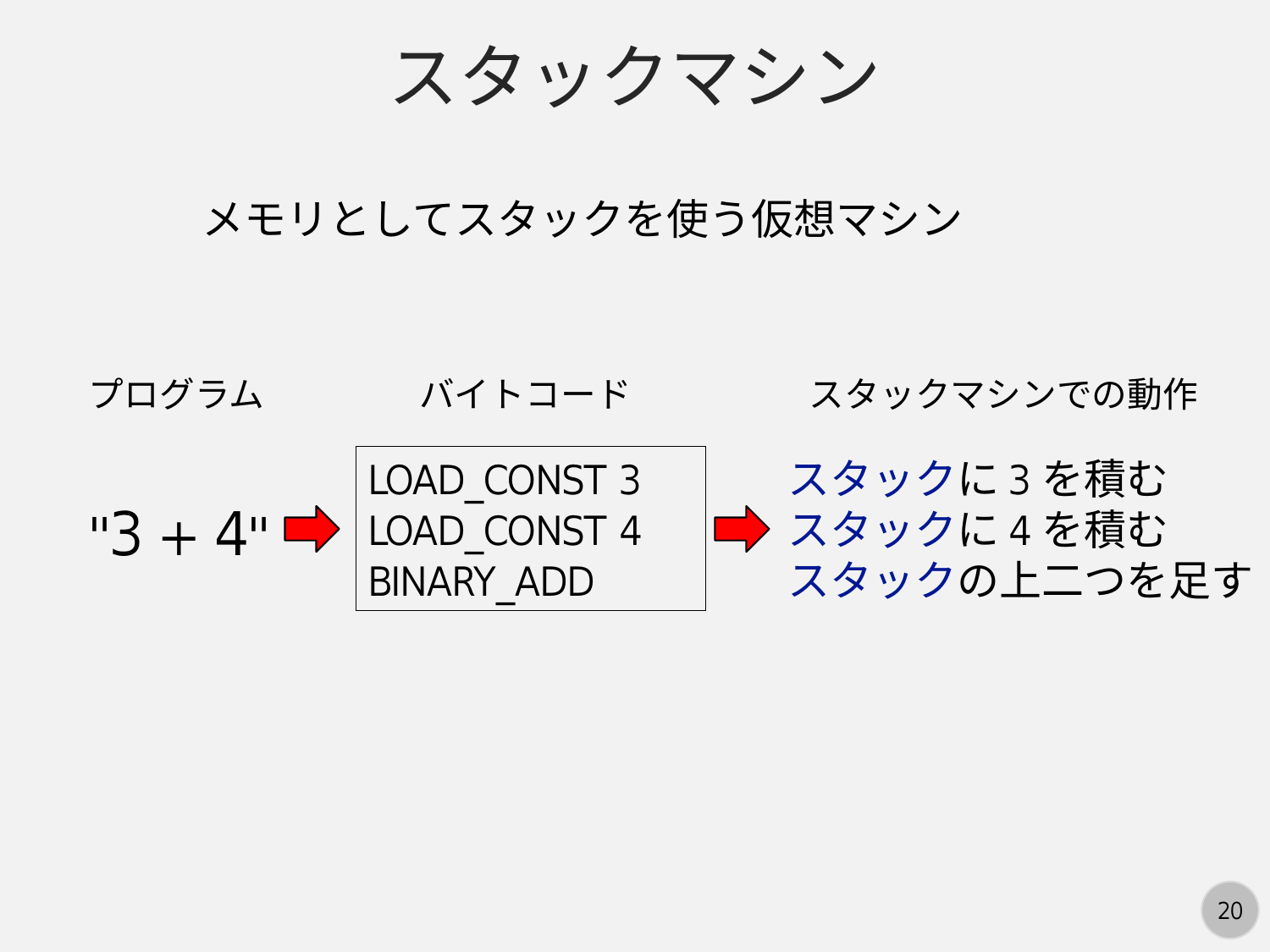

スタックマシン
メモリとしてスタックを使う仮想マシン
プログラム
バイトコード
スタックマシンでの動作
LOAD_CONST 3
LOAD_CONST 4
BINARY_ADD
スタックに3を積む
スタックに4を積む
スタックの上二つを足す
"3 + 4"